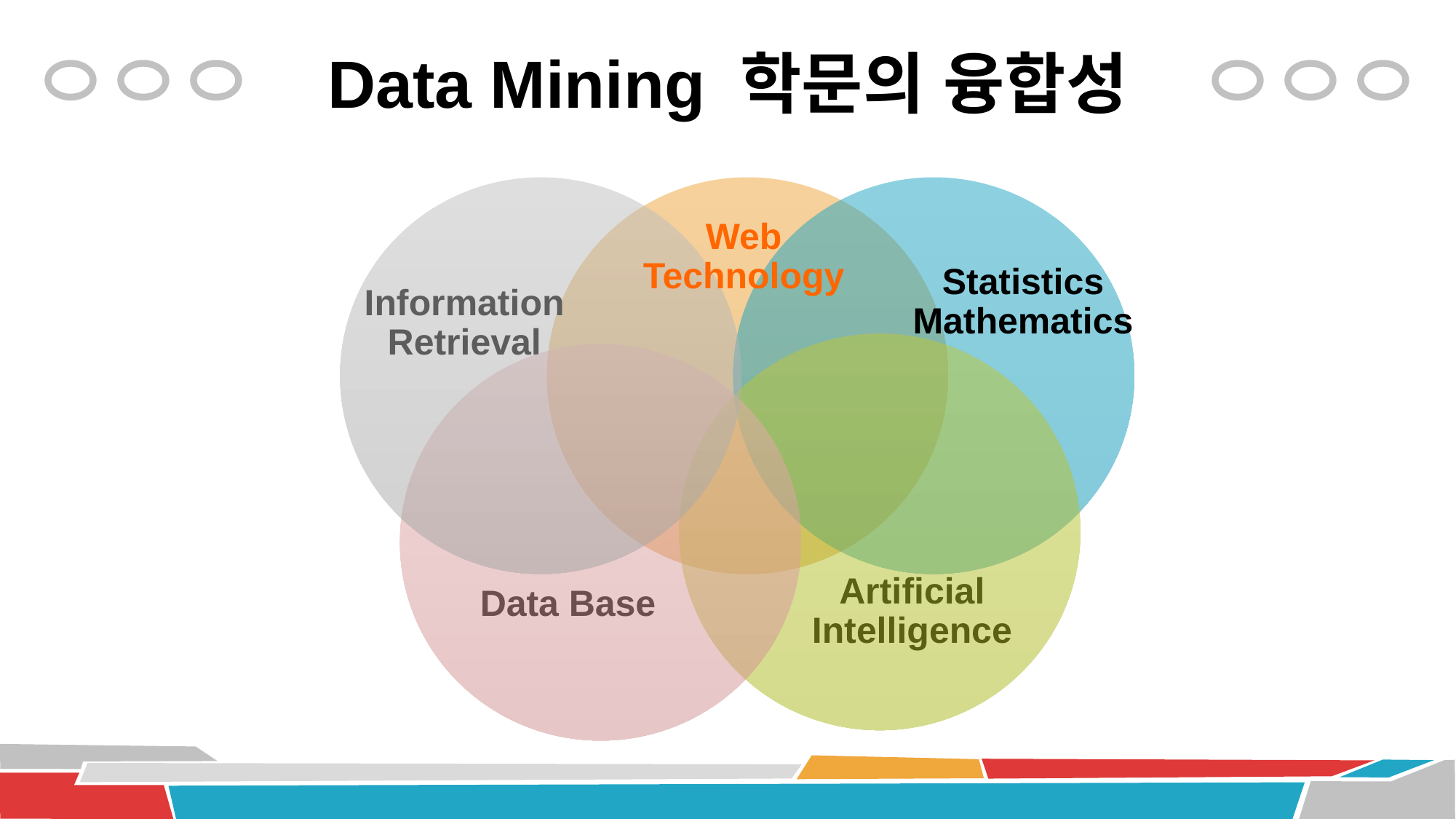

# Data Mining 학문의 융합성
Artificial Intelligence
Data Base
Information Retrieval
Statistics Mathematics
Web Technology